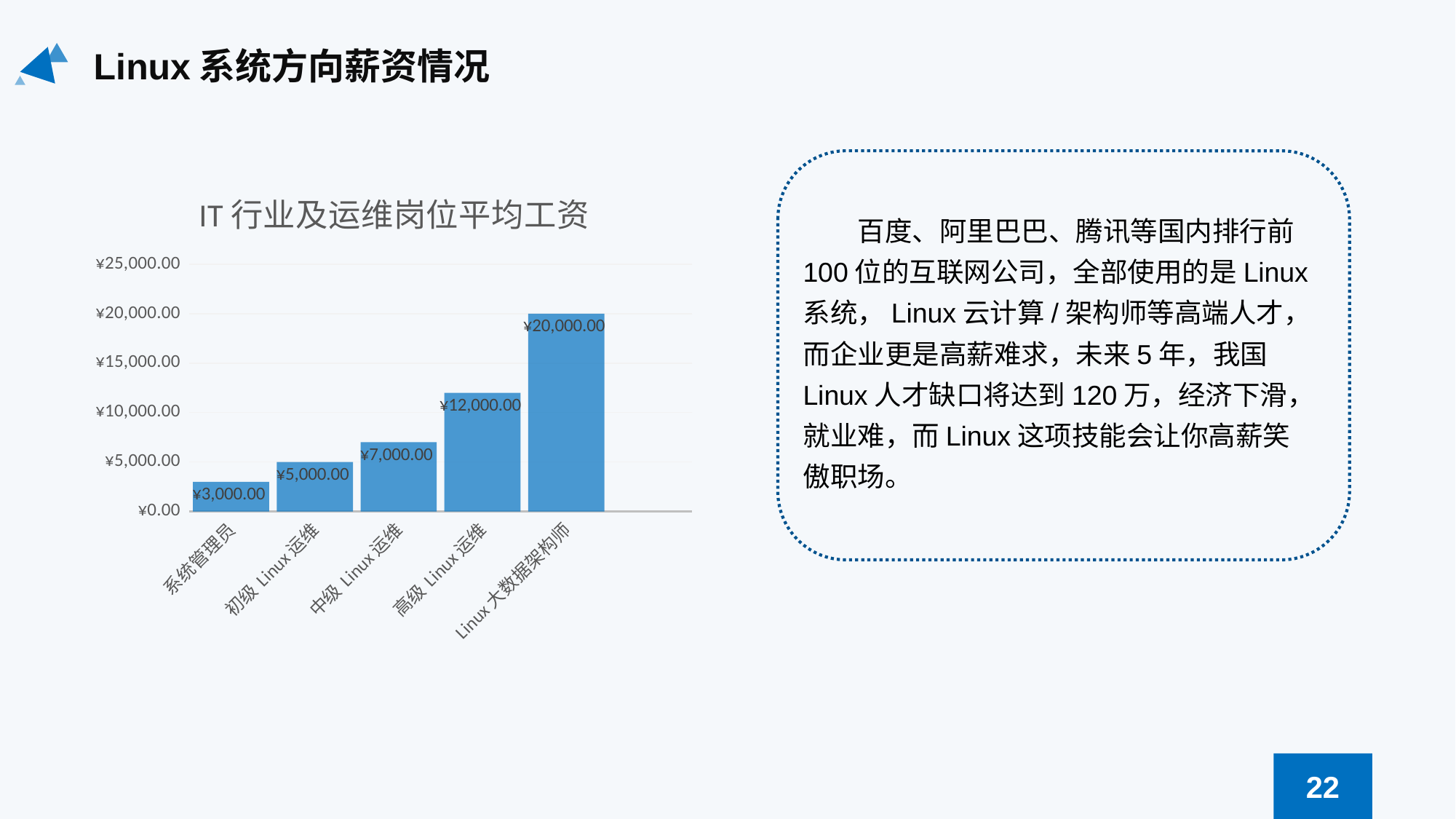

Linux系统方向薪资情况

### Chart:

| Category | IT行业及运维岗位平均工资 |
|---|---|
| 系统管理员 | 3000.0 |
| 初级Linux运维 | 5000.0 |
| 中级Linux运维 | 7000.0 |
| 高级Linux运维 | 12000.0 |
| Linux大数据架构师 | 20000.0 |
百度、阿里巴巴、腾讯等国内排行前100位的互联网公司，全部使用的是Linux系统，Linux云计算/架构师等高端人才，而企业更是高薪难求，未来5年，我国Linux人才缺口将达到120万，经济下滑，就业难，而Linux这项技能会让你高薪笑傲职场。

22